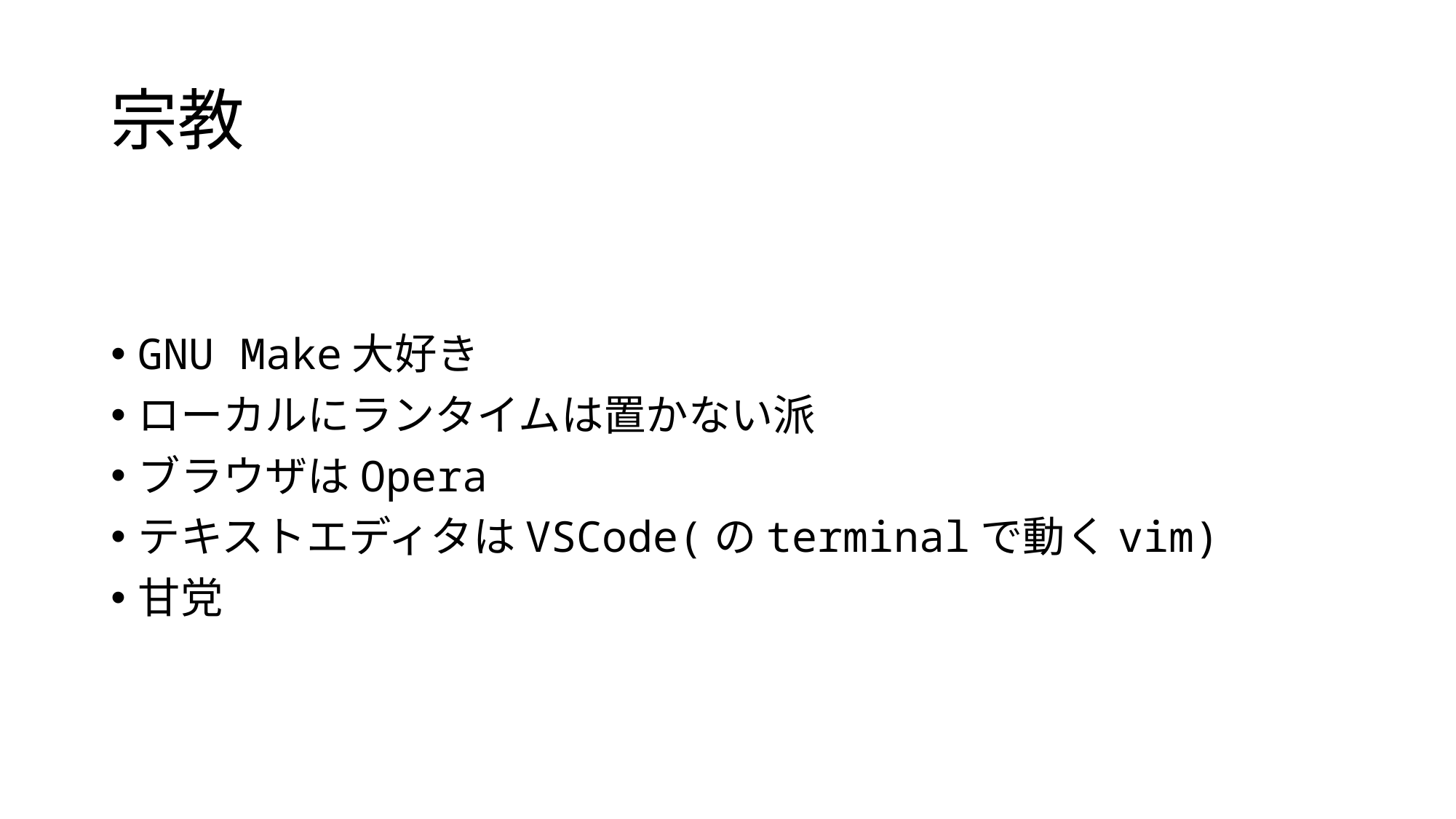

# 宗教
GNU Make大好き
ローカルにランタイムは置かない派
ブラウザはOpera
テキストエディタはVSCode(のterminalで動くvim)
甘党